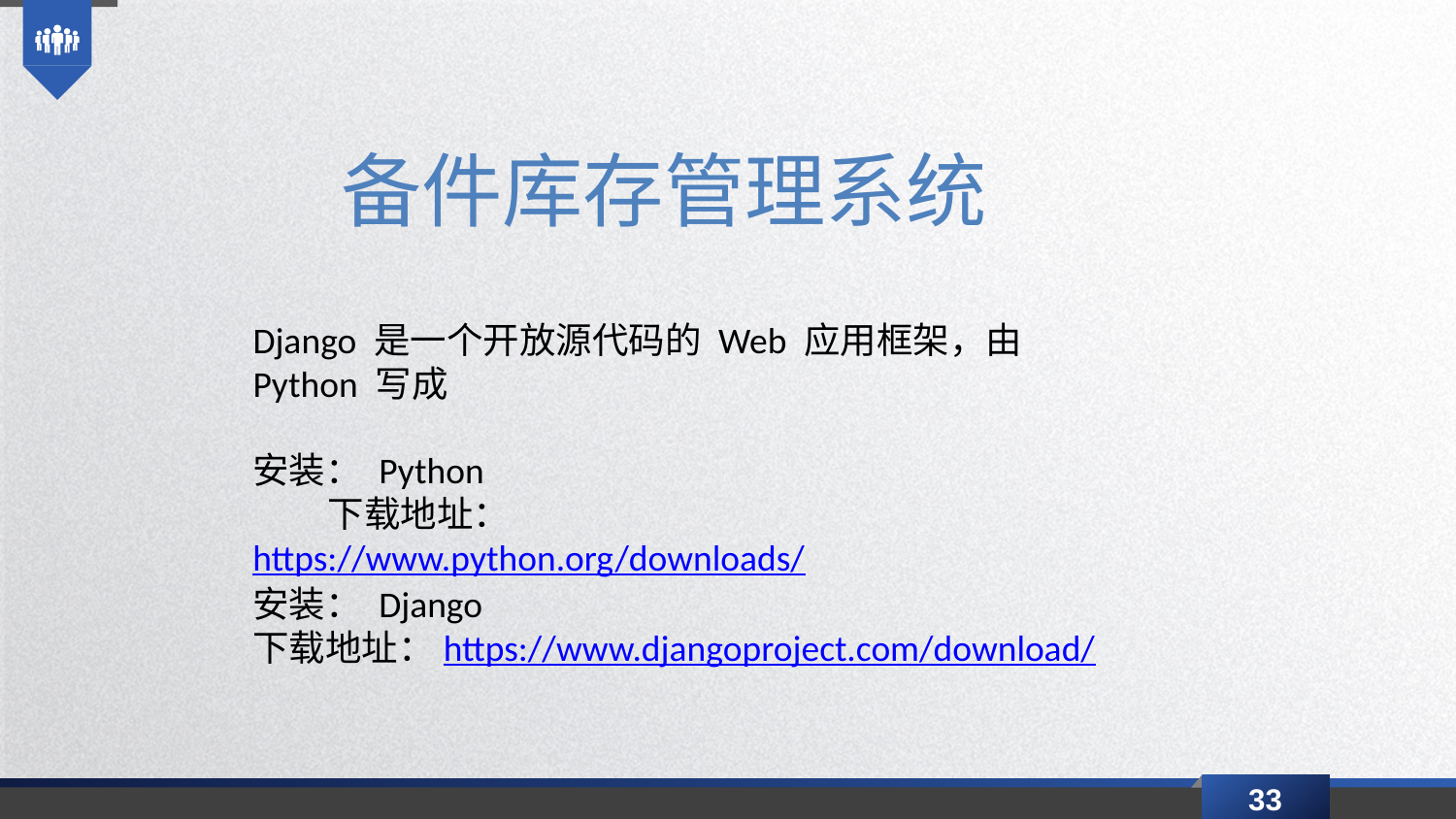

备件库存管理系统
Django 是一个开放源代码的 Web 应用框架，由 Python 写成
安装： Python                                                                          下载地址： https://www.python.org/downloads/
安装： Django
下载地址：https://www.djangoproject.com/download/

33